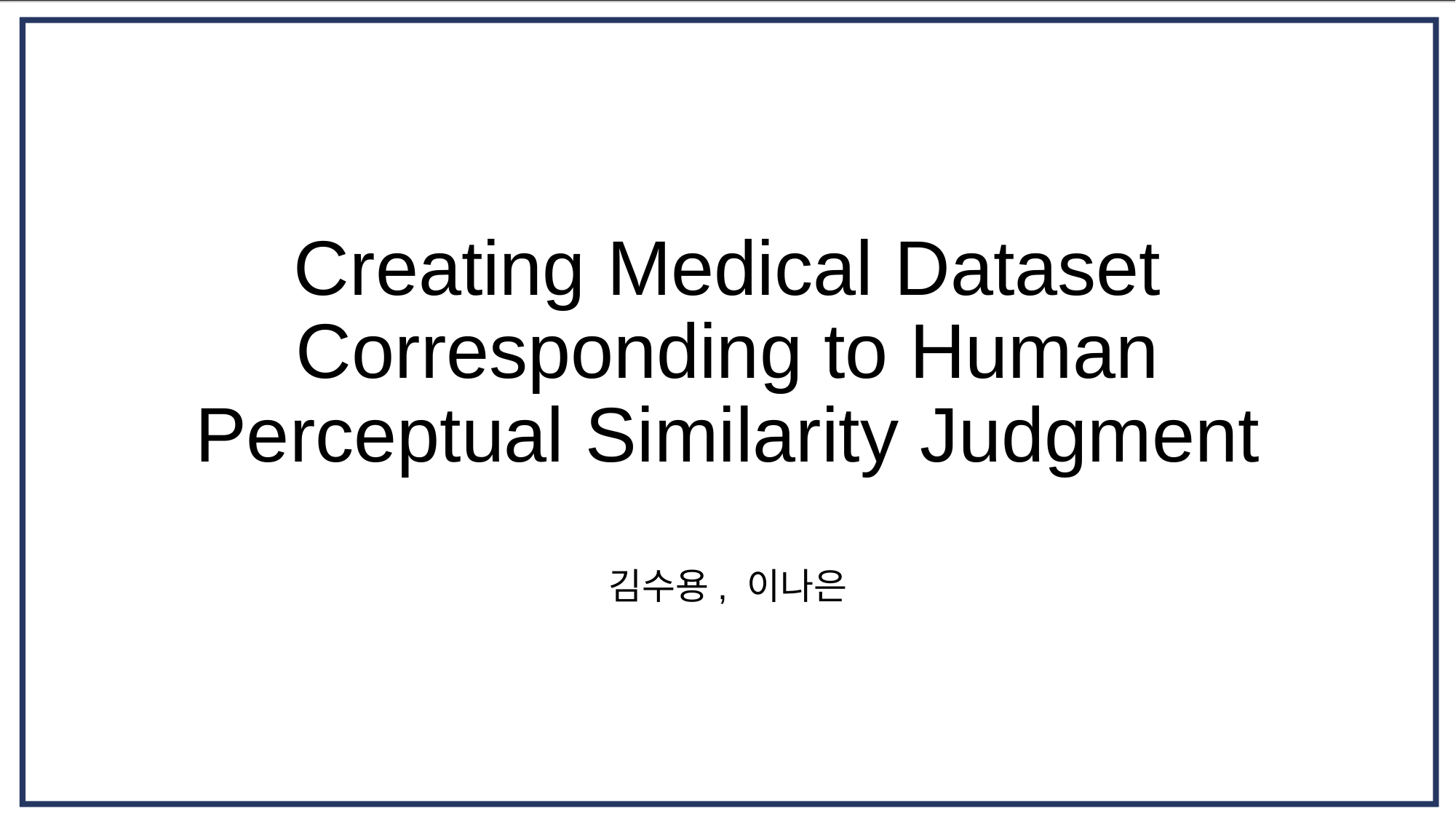

# Creating Medical Dataset Corresponding to Human Perceptual Similarity Judgment
김수용, 이나은